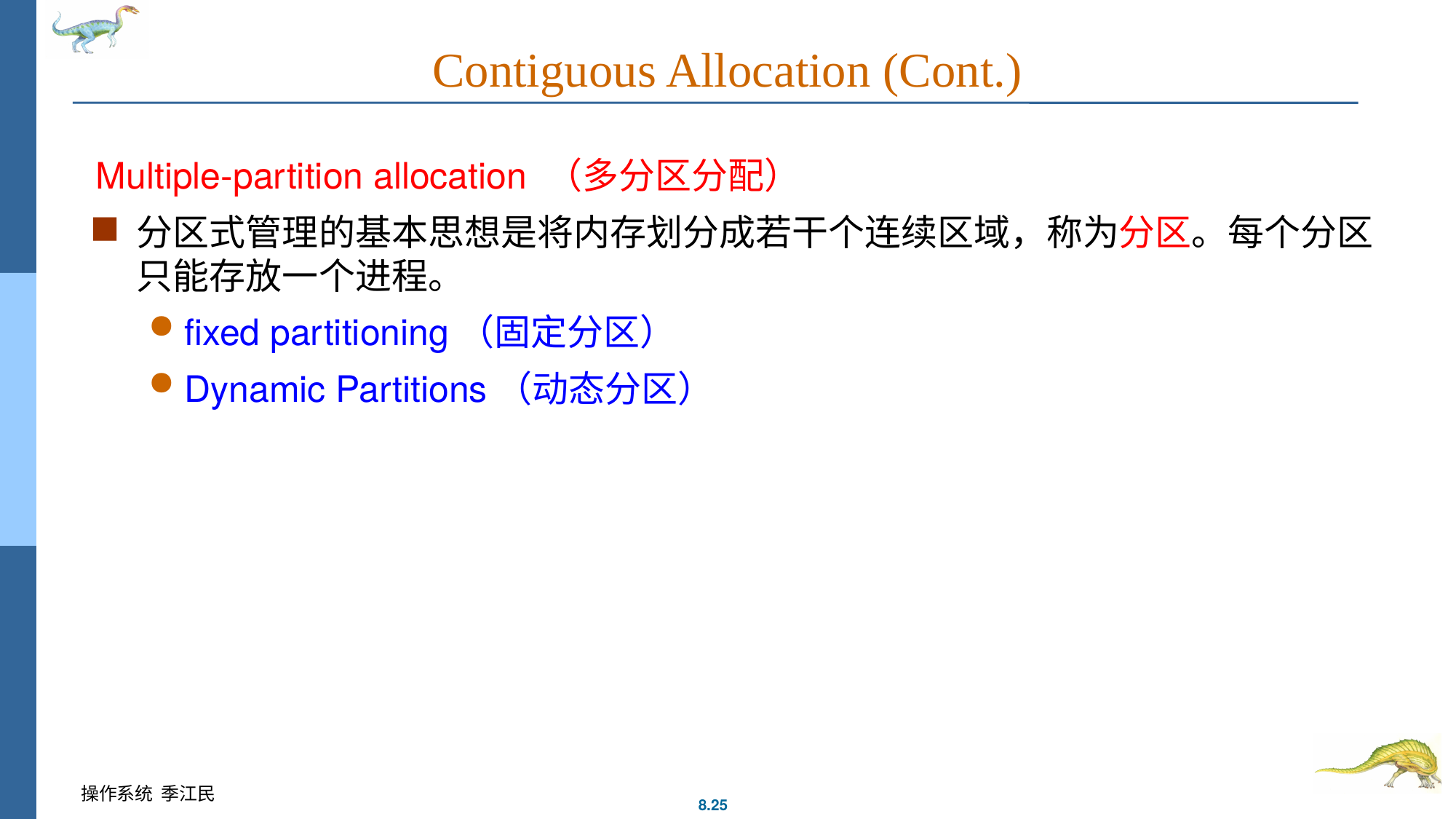

# Contiguous Allocation (Cont.)
Multiple-partition allocation （多分区分配）
分区式管理的基本思想是将内存划分成若干个连续区域，称为分区。每个分区只能存放一个进程。
fixed partitioning（固定分区）
Dynamic Partitions（动态分区）